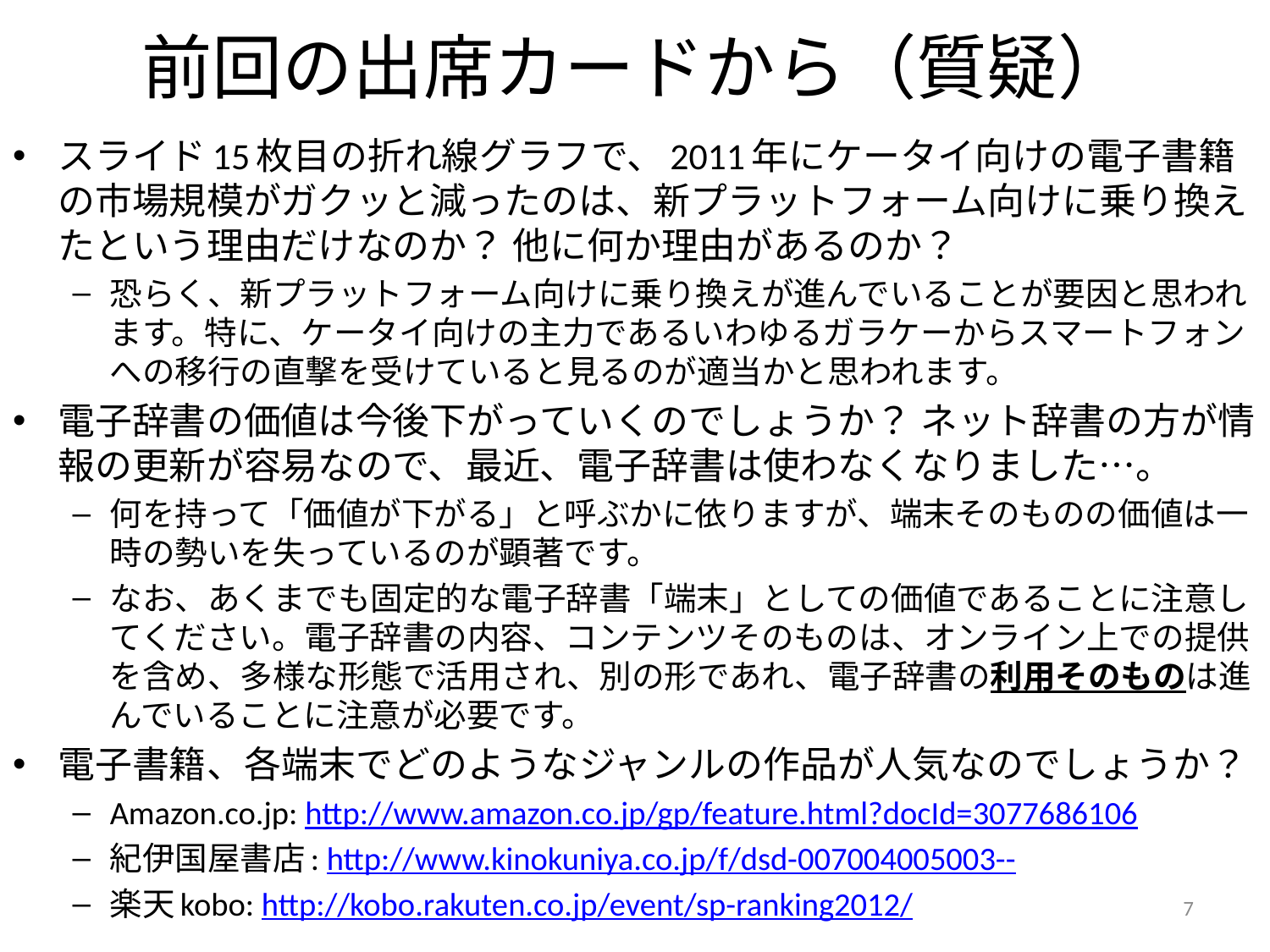

# 前回の出席カードから（質疑）
スライド15枚目の折れ線グラフで、2011年にケータイ向けの電子書籍の市場規模がガクッと減ったのは、新プラットフォーム向けに乗り換えたという理由だけなのか？ 他に何か理由があるのか？
恐らく、新プラットフォーム向けに乗り換えが進んでいることが要因と思われます。特に、ケータイ向けの主力であるいわゆるガラケーからスマートフォンへの移行の直撃を受けていると見るのが適当かと思われます。
電子辞書の価値は今後下がっていくのでしょうか？ ネット辞書の方が情報の更新が容易なので、最近、電子辞書は使わなくなりました…。
何を持って「価値が下がる」と呼ぶかに依りますが、端末そのものの価値は一時の勢いを失っているのが顕著です。
なお、あくまでも固定的な電子辞書「端末」としての価値であることに注意してください。電子辞書の内容、コンテンツそのものは、オンライン上での提供を含め、多様な形態で活用され、別の形であれ、電子辞書の利用そのものは進んでいることに注意が必要です。
電子書籍、各端末でどのようなジャンルの作品が人気なのでしょうか？
Amazon.co.jp: http://www.amazon.co.jp/gp/feature.html?docId=3077686106
紀伊国屋書店: http://www.kinokuniya.co.jp/f/dsd-007004005003--
楽天kobo: http://kobo.rakuten.co.jp/event/sp-ranking2012/
7